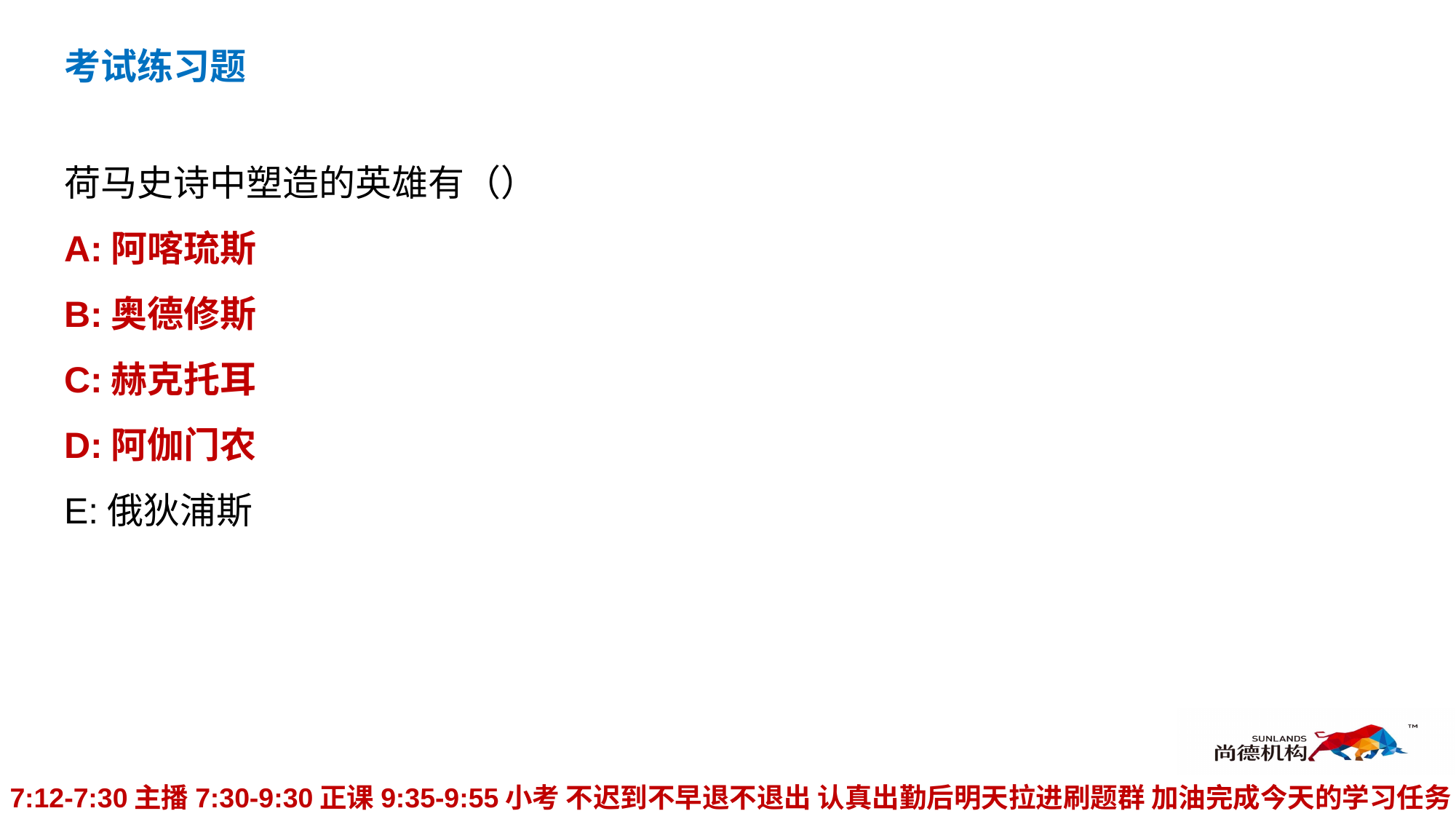

考试练习题
荷马史诗中塑造的英雄有（）
A:阿喀琉斯
B:奥德修斯
C:赫克托耳
D:阿伽门农
E:俄狄浦斯